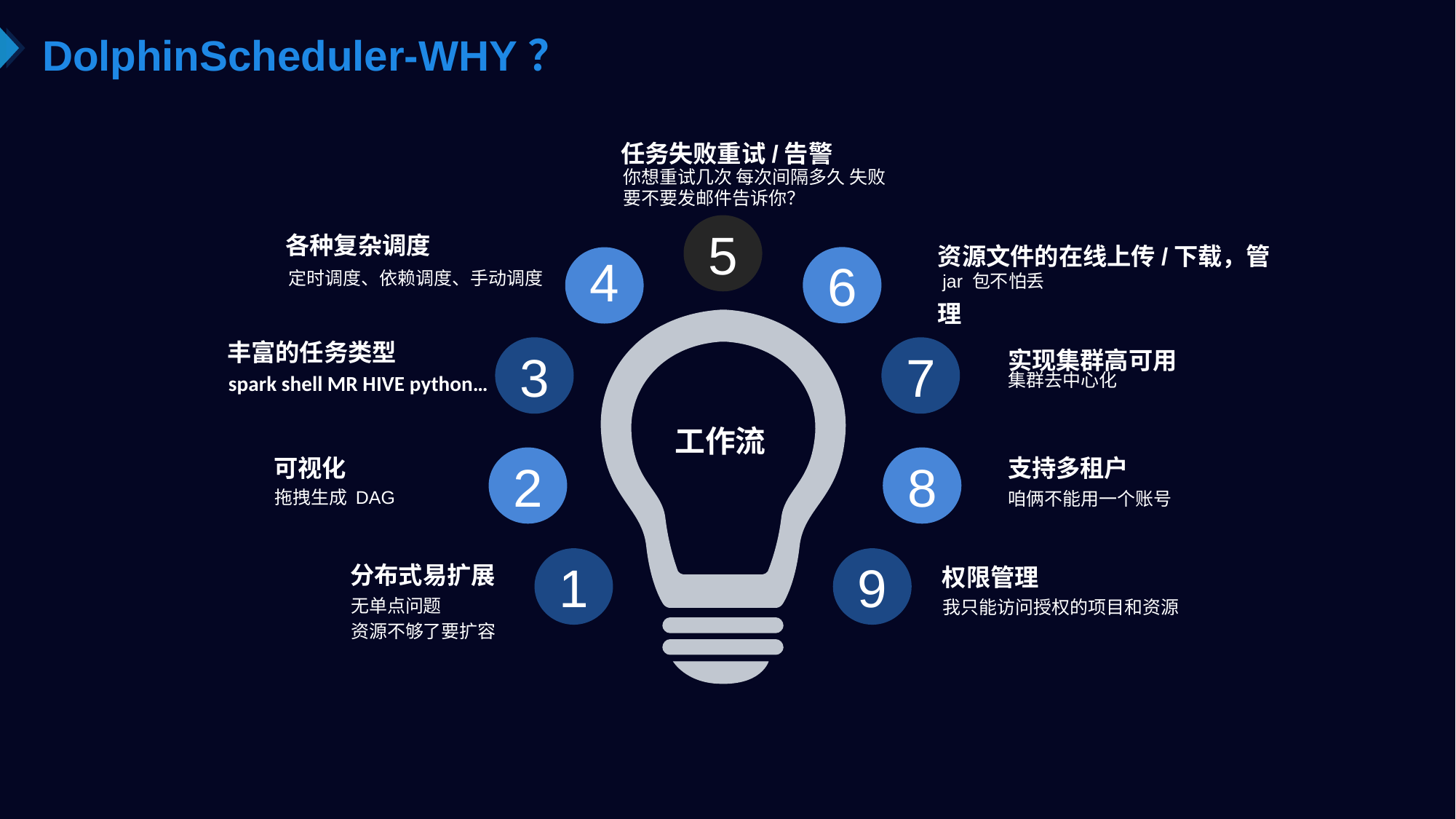

# DolphinScheduler-WHY？
任务失败重试/告警
你想重试几次 每次间隔多久 失败要不要发邮件告诉你？
资源文件的在线上传/下载，管理
5
各种复杂调度
6
4
定时调度、依赖调度、手动调度
jar 包不怕丢

实现集群高可用
丰富的任务类型
3
7
集群去中心化
spark shell MR HIVE python…
工作流
2
8
可视化
支持多租户
拖拽生成 DAG
咱俩不能用一个账号
1
9
分布式易扩展
权限管理
无单点问题
资源不够了要扩容
我只能访问授权的项目和资源